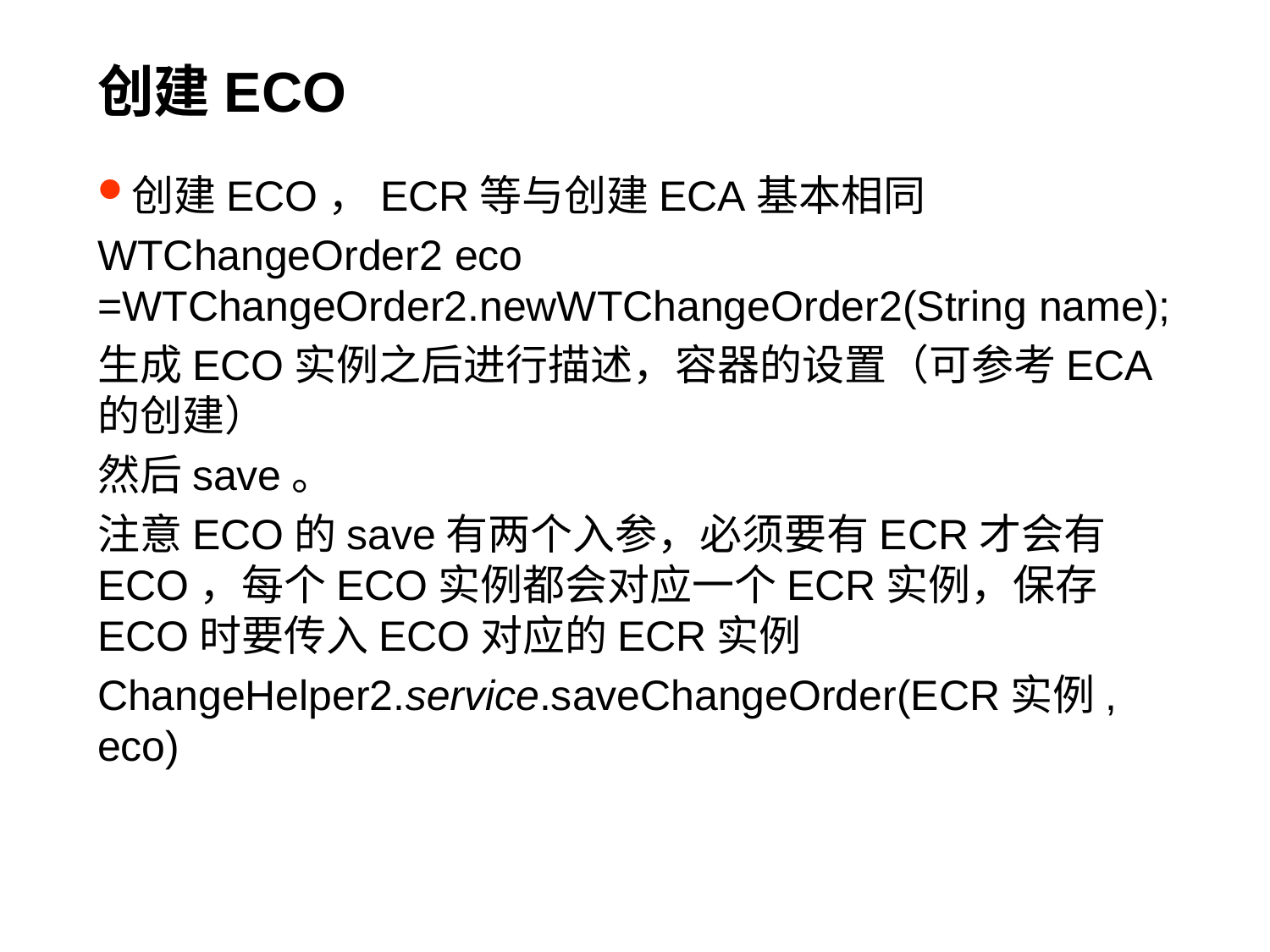

# 创建ECO
创建ECO，ECR等与创建ECA基本相同
WTChangeOrder2 eco =WTChangeOrder2.newWTChangeOrder2(String name);
生成ECO实例之后进行描述，容器的设置（可参考ECA的创建）
然后save。
注意ECO的save有两个入参，必须要有ECR才会有ECO，每个ECO实例都会对应一个ECR实例，保存ECO时要传入ECO对应的ECR实例
ChangeHelper2.service.saveChangeOrder(ECR实例, eco)